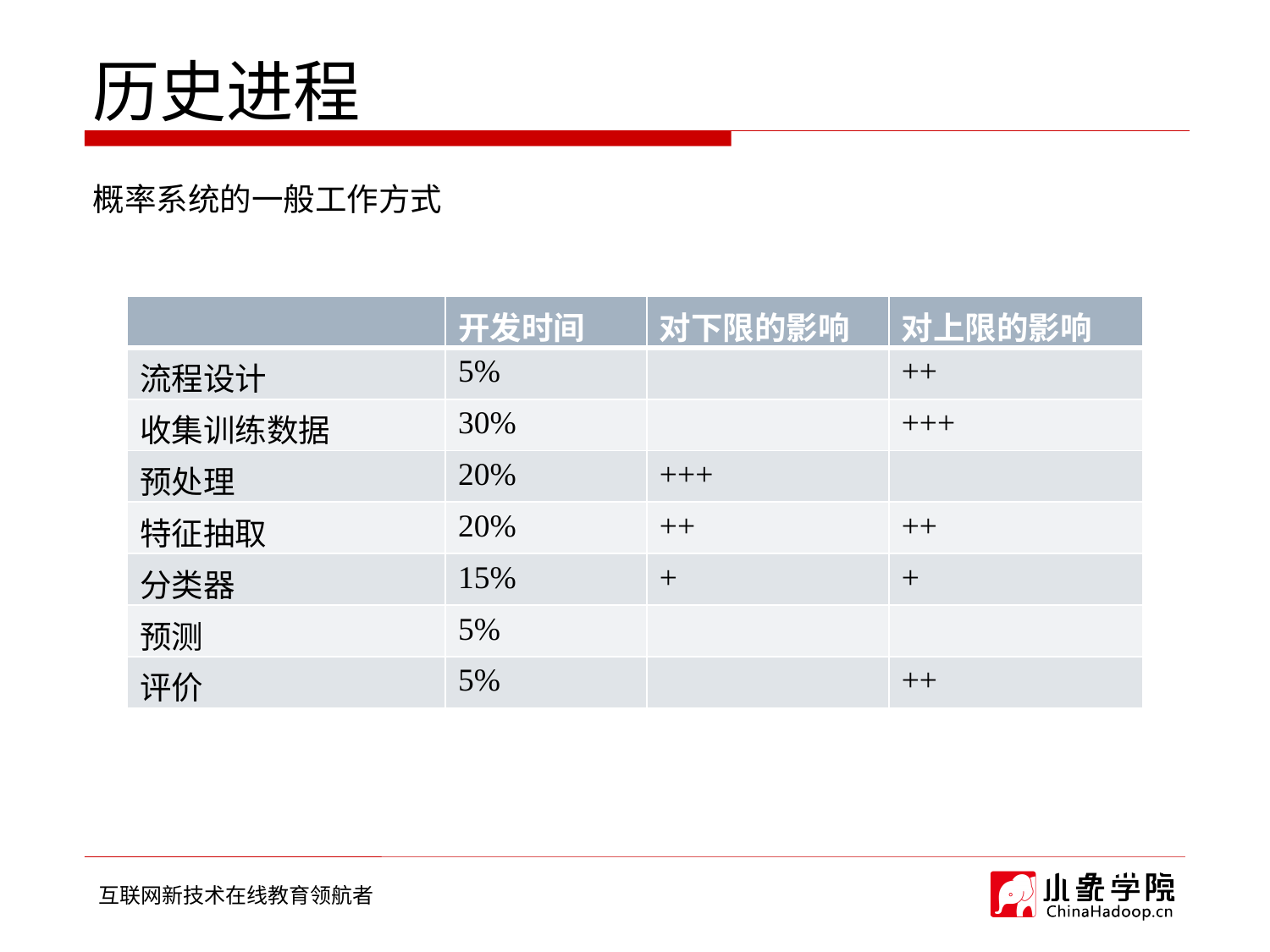

# 历史进程
概率系统的一般工作方式
|  | 开发时间 | 对下限的影响 | 对上限的影响 |
| --- | --- | --- | --- |
| 流程设计 | 5% |  | ++ |
| 收集训练数据 | 30% |  | +++ |
| 预处理 | 20% | +++ |  |
| 特征抽取 | 20% | ++ | ++ |
| 分类器 | 15% | + | + |
| 预测 | 5% |  |  |
| 评价 | 5% |  | ++ |